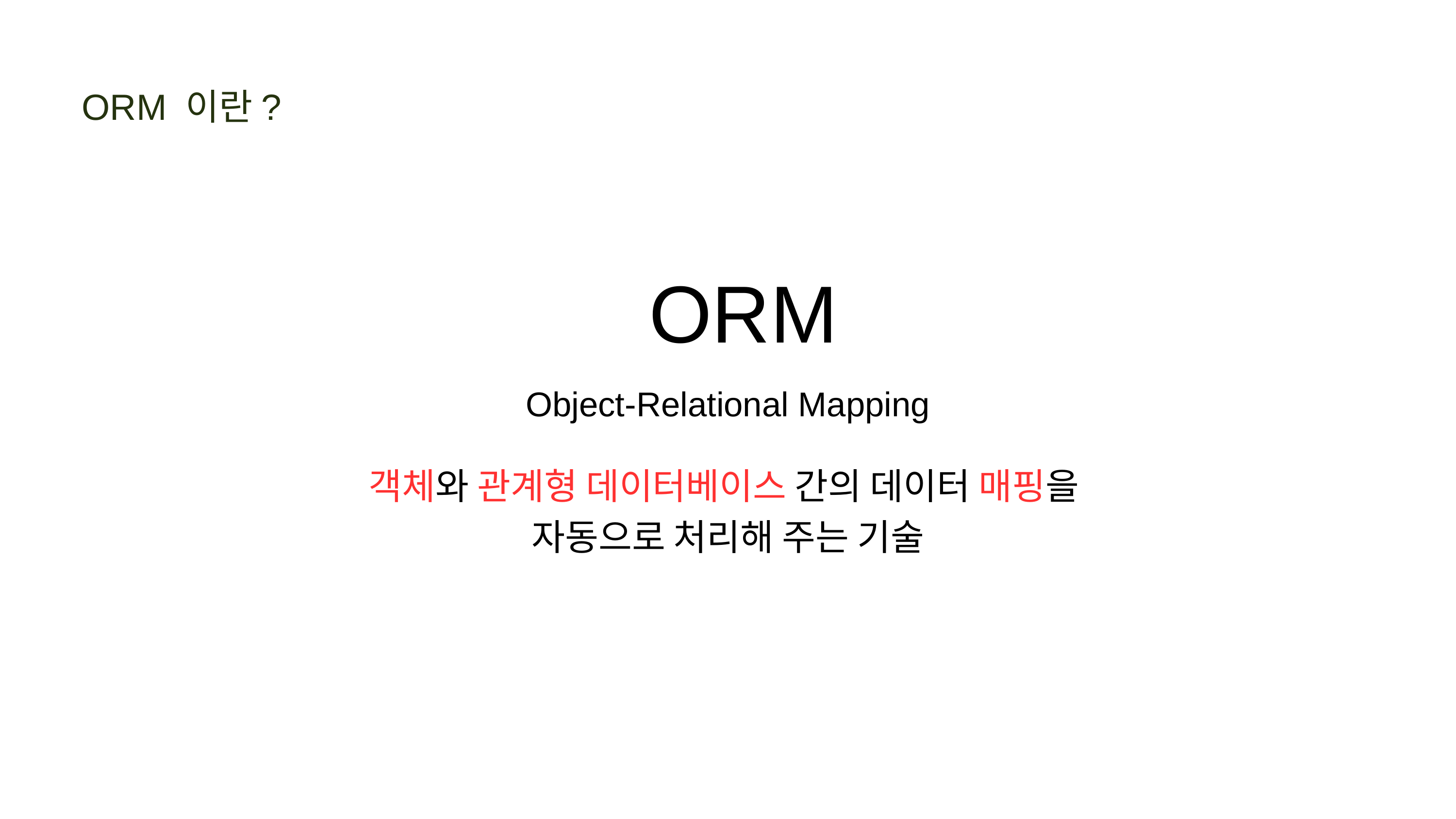

ORM 이란?
ORM
Object-Relational Mapping
객체와 관계형 데이터베이스 간의 데이터 매핑을
자동으로 처리해 주는 기술